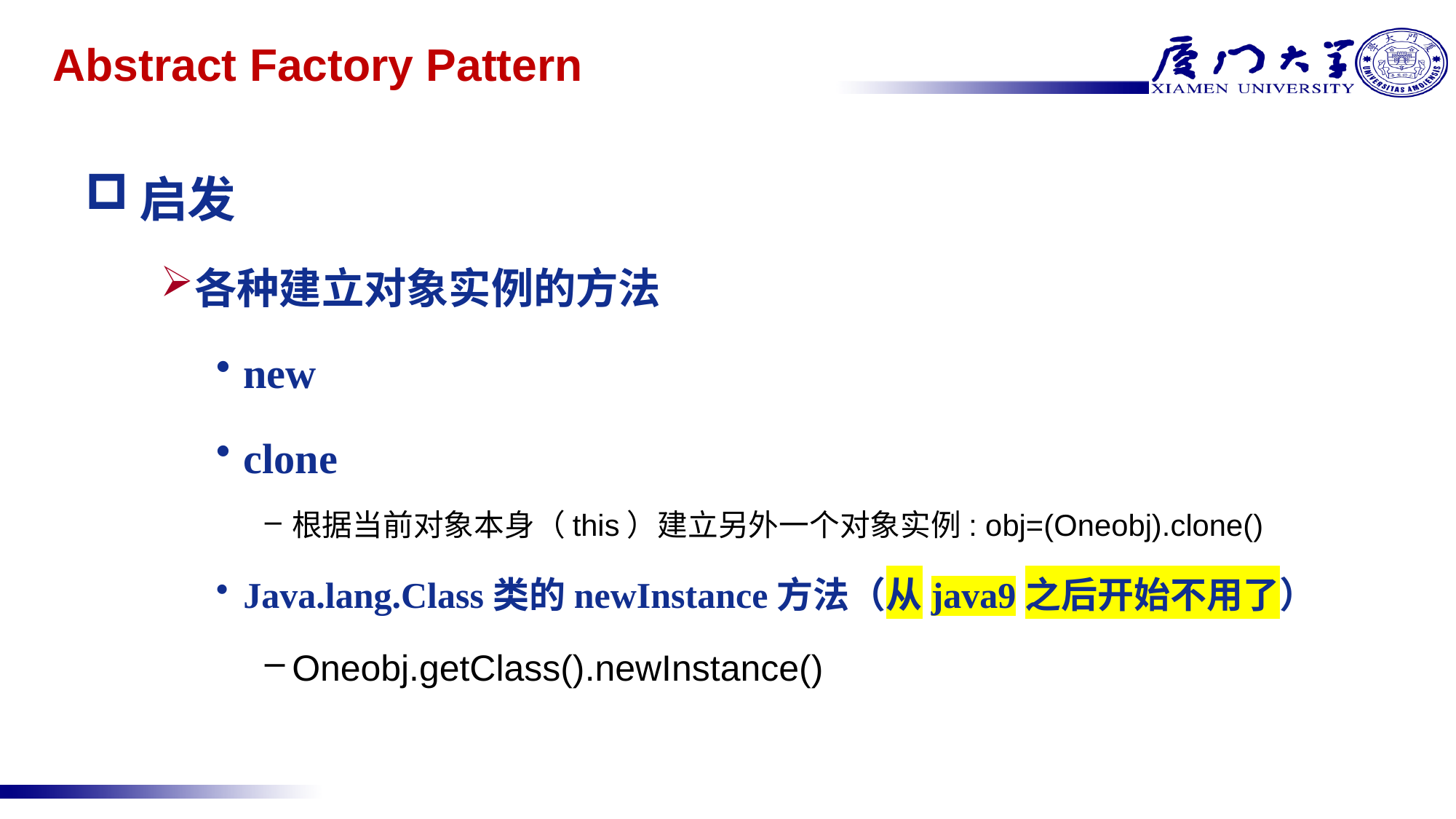

# Abstract Factory Pattern
启发
各种建立对象实例的方法
new
clone
根据当前对象本身（this）建立另外一个对象实例: obj=(Oneobj).clone()
Java.lang.Class类的newInstance方法（从java9之后开始不用了）
Oneobj.getClass().newInstance()